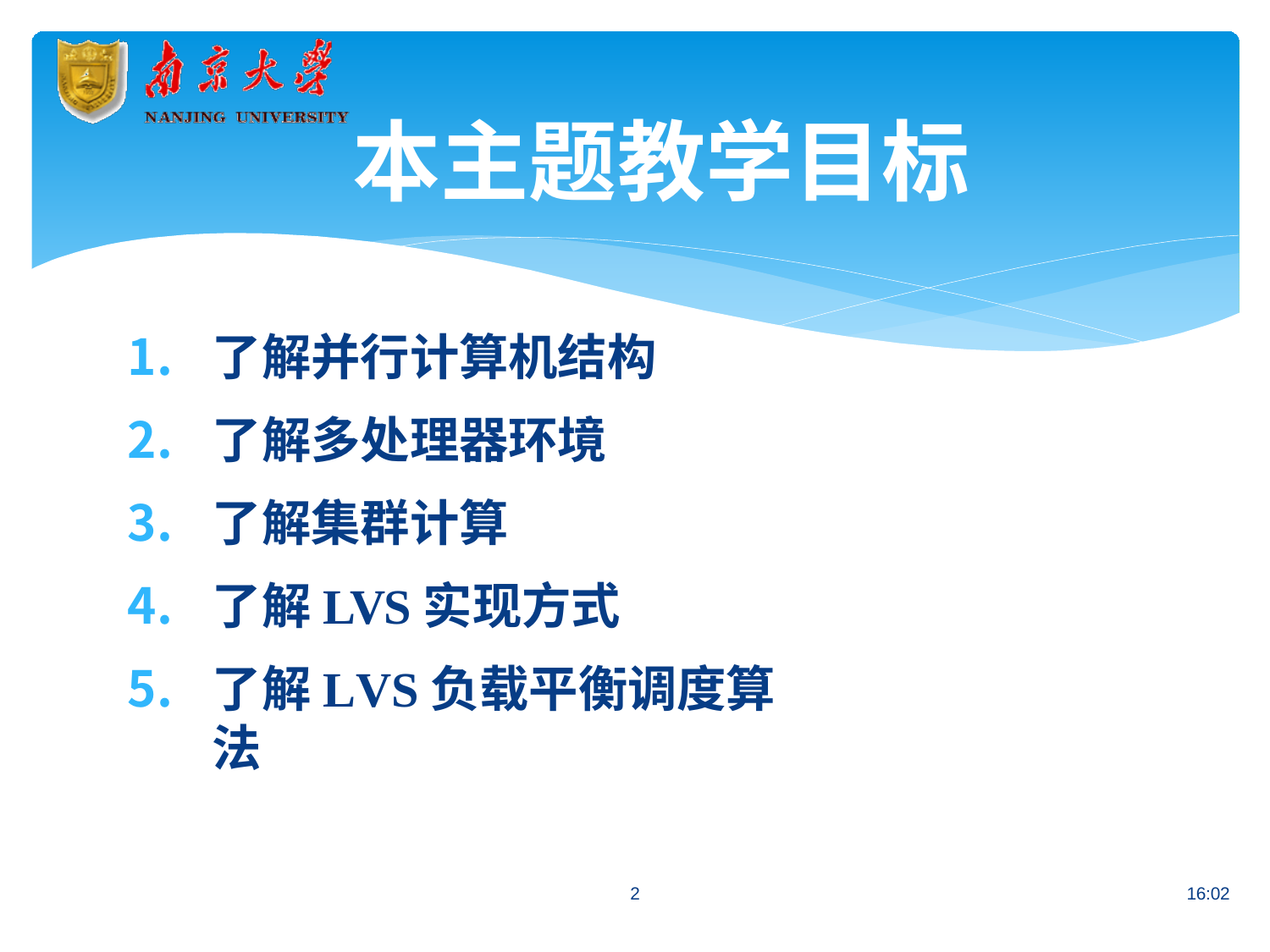

# 本主题教学目标

了解并行计算机结构
了解多处理器环境
了解集群计算
了解LVS实现方式
了解LVS负载平衡调度算法
2
16:02